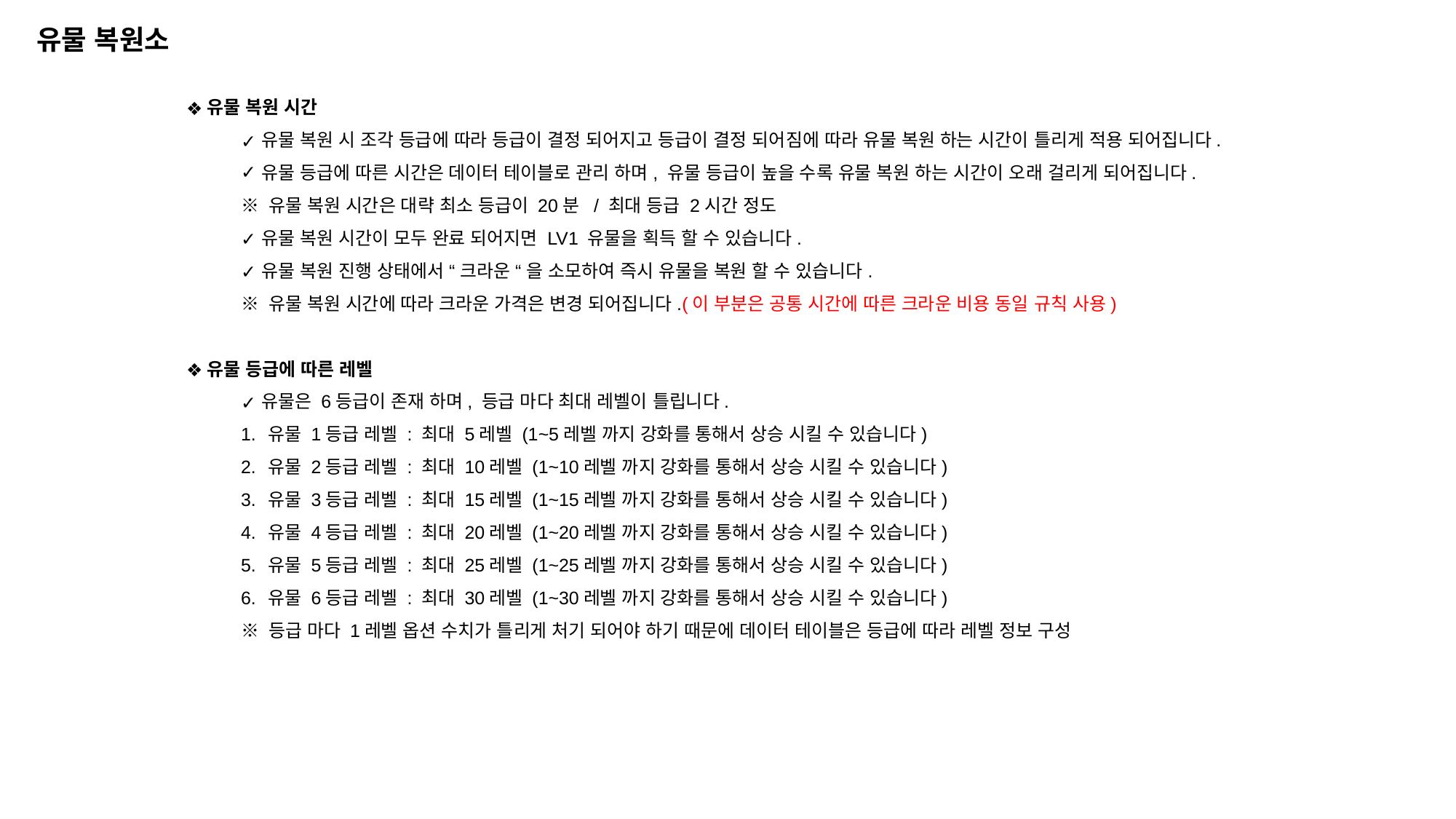

유물 복원소
유물 복원 시간
유물 복원 시 조각 등급에 따라 등급이 결정 되어지고 등급이 결정 되어짐에 따라 유물 복원 하는 시간이 틀리게 적용 되어집니다.
유물 등급에 따른 시간은 데이터 테이블로 관리 하며, 유물 등급이 높을 수록 유물 복원 하는 시간이 오래 걸리게 되어집니다.
※ 유물 복원 시간은 대략 최소 등급이 20분  / 최대 등급 2시간 정도
유물 복원 시간이 모두 완료 되어지면 LV1 유물을 획득 할 수 있습니다.
유물 복원 진행 상태에서 “ 크라운 “ 을 소모하여 즉시 유물을 복원 할 수 있습니다.
※ 유물 복원 시간에 따라 크라운 가격은 변경 되어집니다.(이 부분은 공통 시간에 따른 크라운 비용 동일 규칙 사용)

유물 등급에 따른 레벨
유물은 6등급이 존재 하며, 등급 마다 최대 레벨이 틀립니다.
유물 1등급 레벨 : 최대 5레벨 (1~5레벨 까지 강화를 통해서 상승 시킬 수 있습니다)
유물 2등급 레벨 : 최대 10레벨 (1~10레벨 까지 강화를 통해서 상승 시킬 수 있습니다)
유물 3등급 레벨 : 최대 15레벨 (1~15레벨 까지 강화를 통해서 상승 시킬 수 있습니다)
유물 4등급 레벨 : 최대 20레벨 (1~20레벨 까지 강화를 통해서 상승 시킬 수 있습니다)
유물 5등급 레벨 : 최대 25레벨 (1~25레벨 까지 강화를 통해서 상승 시킬 수 있습니다)
유물 6등급 레벨 : 최대 30레벨 (1~30레벨 까지 강화를 통해서 상승 시킬 수 있습니다)
※ 등급 마다 1레벨 옵션 수치가 틀리게 처기 되어야 하기 때문에 데이터 테이블은 등급에 따라 레벨 정보 구성